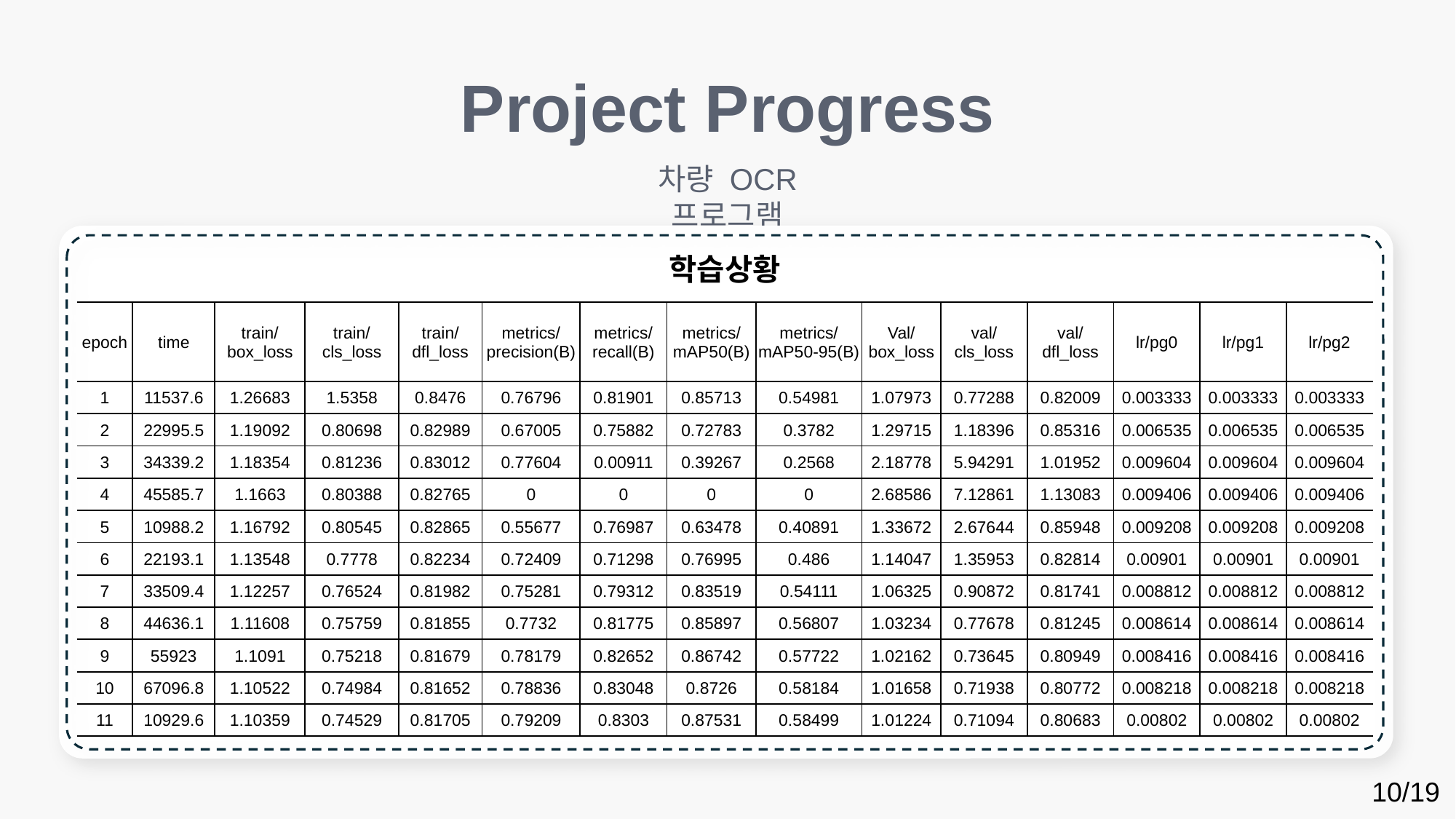

Project Progress
차량 OCR 프로그램

학습상황
| epoch | time | train/ box\_loss | train/ cls\_loss | train/ dfl\_loss | metrics/ precision(B) | metrics/ recall(B) | metrics/ mAP50(B) | metrics/ mAP50-95(B) | Val/ box\_loss | val/ cls\_loss | val/ dfl\_loss | lr/pg0 | lr/pg1 | lr/pg2 |
| --- | --- | --- | --- | --- | --- | --- | --- | --- | --- | --- | --- | --- | --- | --- |
| 1 | 11537.6 | 1.26683 | 1.5358 | 0.8476 | 0.76796 | 0.81901 | 0.85713 | 0.54981 | 1.07973 | 0.77288 | 0.82009 | 0.003333 | 0.003333 | 0.003333 |
| 2 | 22995.5 | 1.19092 | 0.80698 | 0.82989 | 0.67005 | 0.75882 | 0.72783 | 0.3782 | 1.29715 | 1.18396 | 0.85316 | 0.006535 | 0.006535 | 0.006535 |
| 3 | 34339.2 | 1.18354 | 0.81236 | 0.83012 | 0.77604 | 0.00911 | 0.39267 | 0.2568 | 2.18778 | 5.94291 | 1.01952 | 0.009604 | 0.009604 | 0.009604 |
| 4 | 45585.7 | 1.1663 | 0.80388 | 0.82765 | 0 | 0 | 0 | 0 | 2.68586 | 7.12861 | 1.13083 | 0.009406 | 0.009406 | 0.009406 |
| 5 | 10988.2 | 1.16792 | 0.80545 | 0.82865 | 0.55677 | 0.76987 | 0.63478 | 0.40891 | 1.33672 | 2.67644 | 0.85948 | 0.009208 | 0.009208 | 0.009208 |
| 6 | 22193.1 | 1.13548 | 0.7778 | 0.82234 | 0.72409 | 0.71298 | 0.76995 | 0.486 | 1.14047 | 1.35953 | 0.82814 | 0.00901 | 0.00901 | 0.00901 |
| 7 | 33509.4 | 1.12257 | 0.76524 | 0.81982 | 0.75281 | 0.79312 | 0.83519 | 0.54111 | 1.06325 | 0.90872 | 0.81741 | 0.008812 | 0.008812 | 0.008812 |
| 8 | 44636.1 | 1.11608 | 0.75759 | 0.81855 | 0.7732 | 0.81775 | 0.85897 | 0.56807 | 1.03234 | 0.77678 | 0.81245 | 0.008614 | 0.008614 | 0.008614 |
| 9 | 55923 | 1.1091 | 0.75218 | 0.81679 | 0.78179 | 0.82652 | 0.86742 | 0.57722 | 1.02162 | 0.73645 | 0.80949 | 0.008416 | 0.008416 | 0.008416 |
| 10 | 67096.8 | 1.10522 | 0.74984 | 0.81652 | 0.78836 | 0.83048 | 0.8726 | 0.58184 | 1.01658 | 0.71938 | 0.80772 | 0.008218 | 0.008218 | 0.008218 |
| 11 | 10929.6 | 1.10359 | 0.74529 | 0.81705 | 0.79209 | 0.8303 | 0.87531 | 0.58499 | 1.01224 | 0.71094 | 0.80683 | 0.00802 | 0.00802 | 0.00802 |
10/19